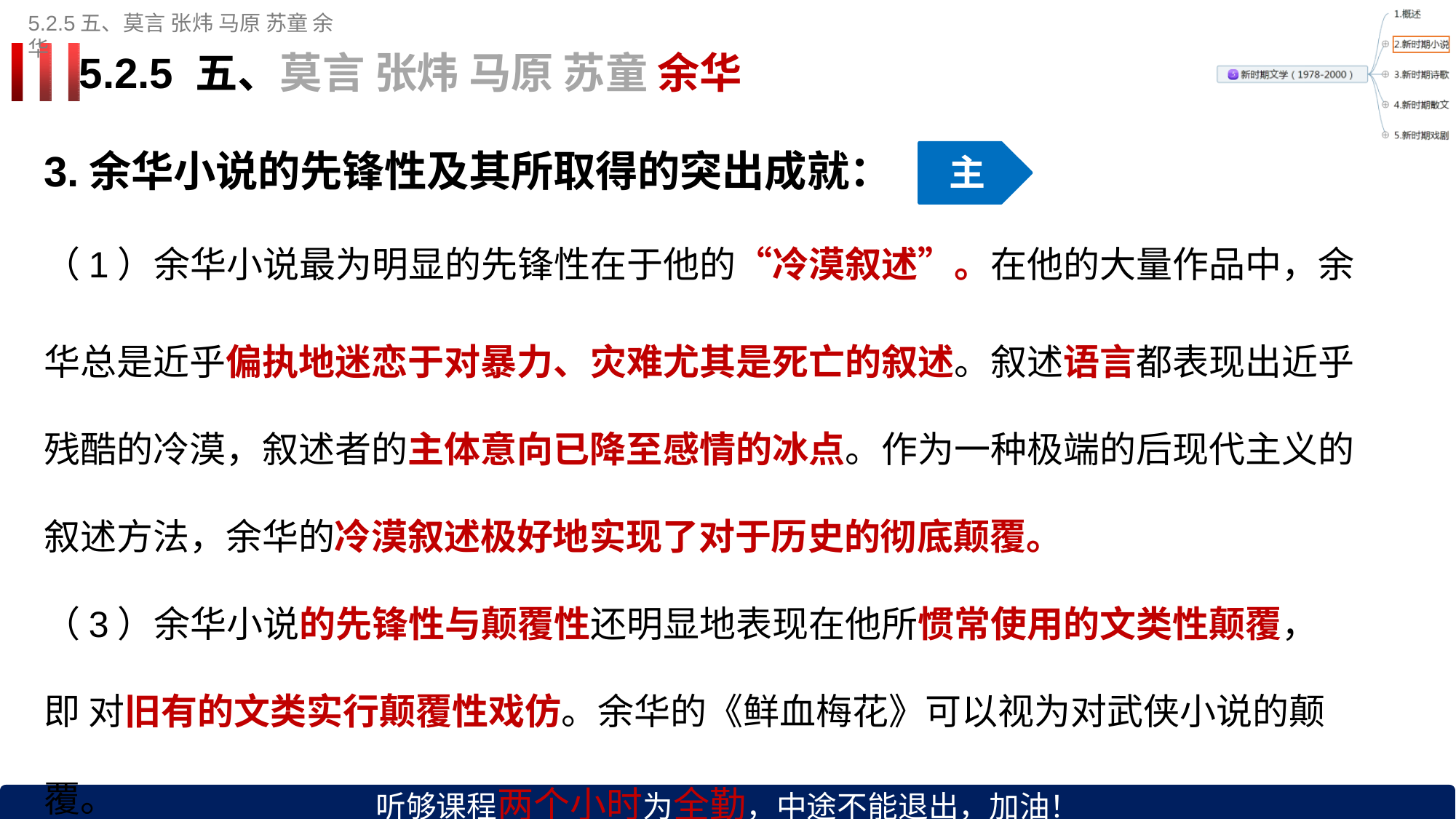

5.2.5五、莫言张炜 马原 苏童 余华

# 5.2.5 五、莫言 张炜 马原 苏童 余华

3.余华小说的先锋性及其所取得的突出成就：
主
（1）余华小说最为明显的先锋性在于他的“冷漠叙述”。在他的大量作品中，余
华总是近乎偏执地迷恋于对暴力、灾难尤其是死亡的叙述。叙述语言都表现出近乎 残酷的冷漠，叙述者的主体意向已降至感情的冰点。作为一种极端的后现代主义的 叙述方法，余华的冷漠叙述极好地实现了对于历史的彻底颠覆。
（3）余华小说的先锋性与颠覆性还明显地表现在他所惯常使用的文类性颠覆，即 对旧有的文类实行颠覆性戏仿。余华的《鲜血梅花》可以视为对武侠小说的颠覆。

听够课程两个小时为全勤，中途不能退出，加油！